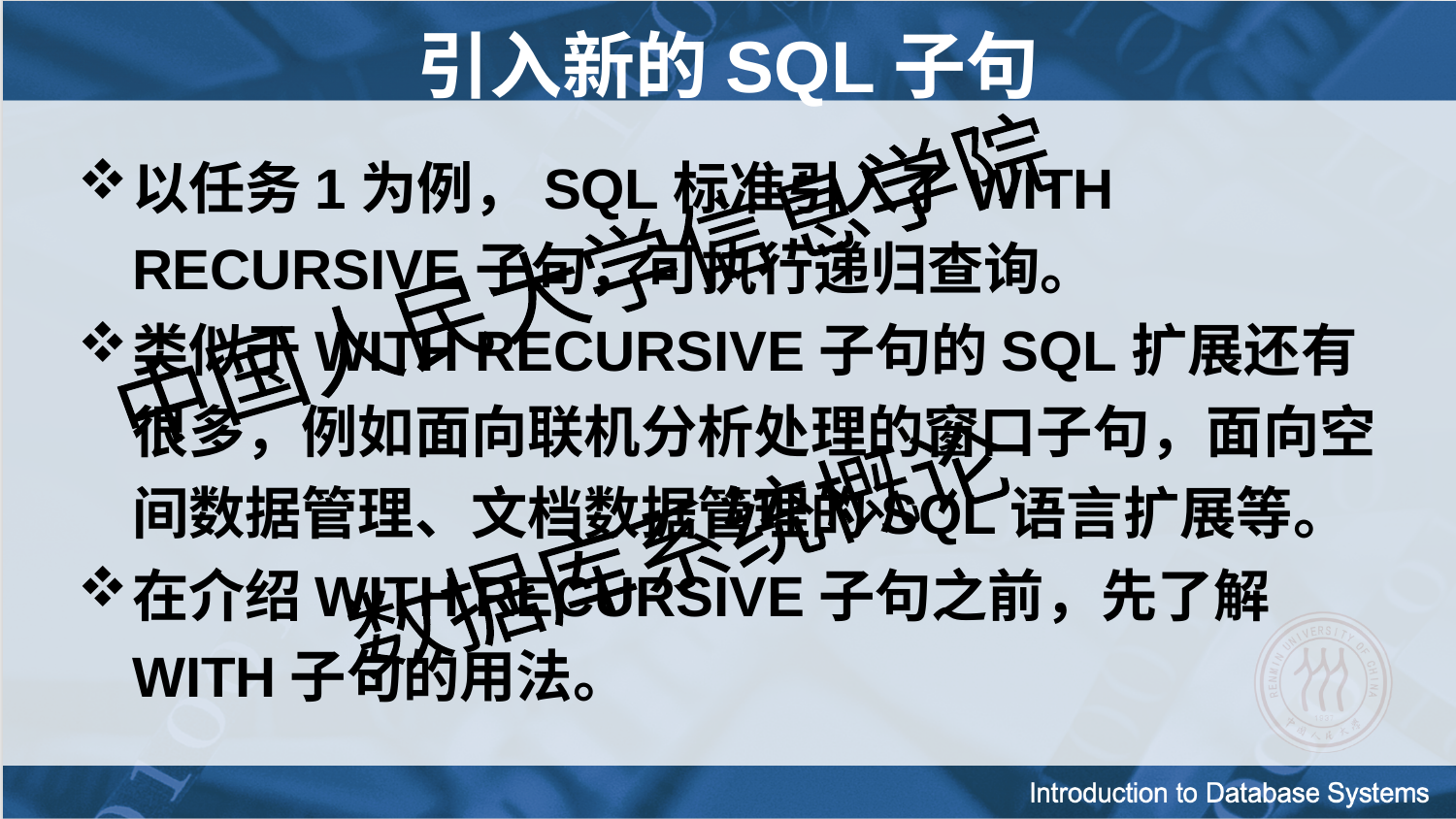

引入新的SQL子句
以任务1为例，SQL标准引入了WITH RECURSIVE子句，可执行递归查询。
类似于WITH RECURSIVE子句的SQL扩展还有很多，例如面向联机分析处理的窗口子句，面向空间数据管理、文档数据管理的SQL语言扩展等。
在介绍WITH RECURSIVE子句之前，先了解WITH子句的用法。